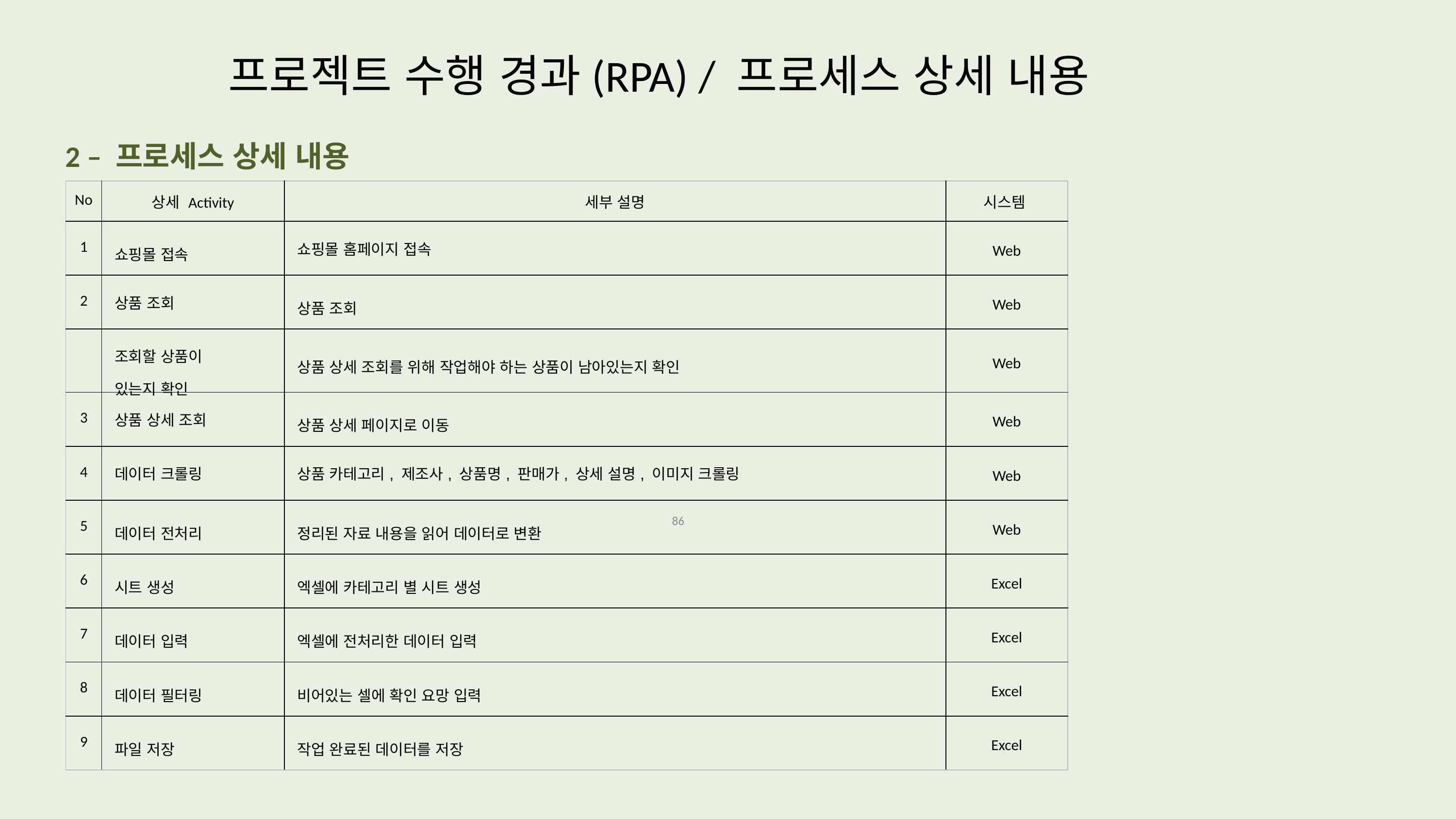

# 프로젝트 수행 경과(RPA) / 프로세스 상세 내용
2 – 프로세스 상세 내용
| No | 상세 Activity | 세부 설명 | 시스템 |
| --- | --- | --- | --- |
| 1 | 쇼핑몰 접속 | 쇼핑몰 홈페이지 접속 | Web |
| 2 | 상품 조회 | 상품 조회 | Web |
|  | 조회할 상품이 있는지 확인 | 상품 상세 조회를 위해 작업해야 하는 상품이 남아있는지 확인 | Web |
| 3 | 상품 상세 조회 | 상품 상세 페이지로 이동 | Web |
| 4 | 데이터 크롤링 | 상품 카테고리, 제조사, 상품명, 판매가, 상세 설명, 이미지 크롤링 | Web |
| 5 | 데이터 전처리 | 정리된 자료 내용을 읽어 데이터로 변환 | Web |
| 6 | 시트 생성 | 엑셀에 카테고리 별 시트 생성 | Excel |
| 7 | 데이터 입력 | 엑셀에 전처리한 데이터 입력 | Excel |
| 8 | 데이터 필터링 | 비어있는 셀에 확인 요망 입력 | Excel |
| 9 | 파일 저장 | 작업 완료된 데이터를 저장 | Excel |
86